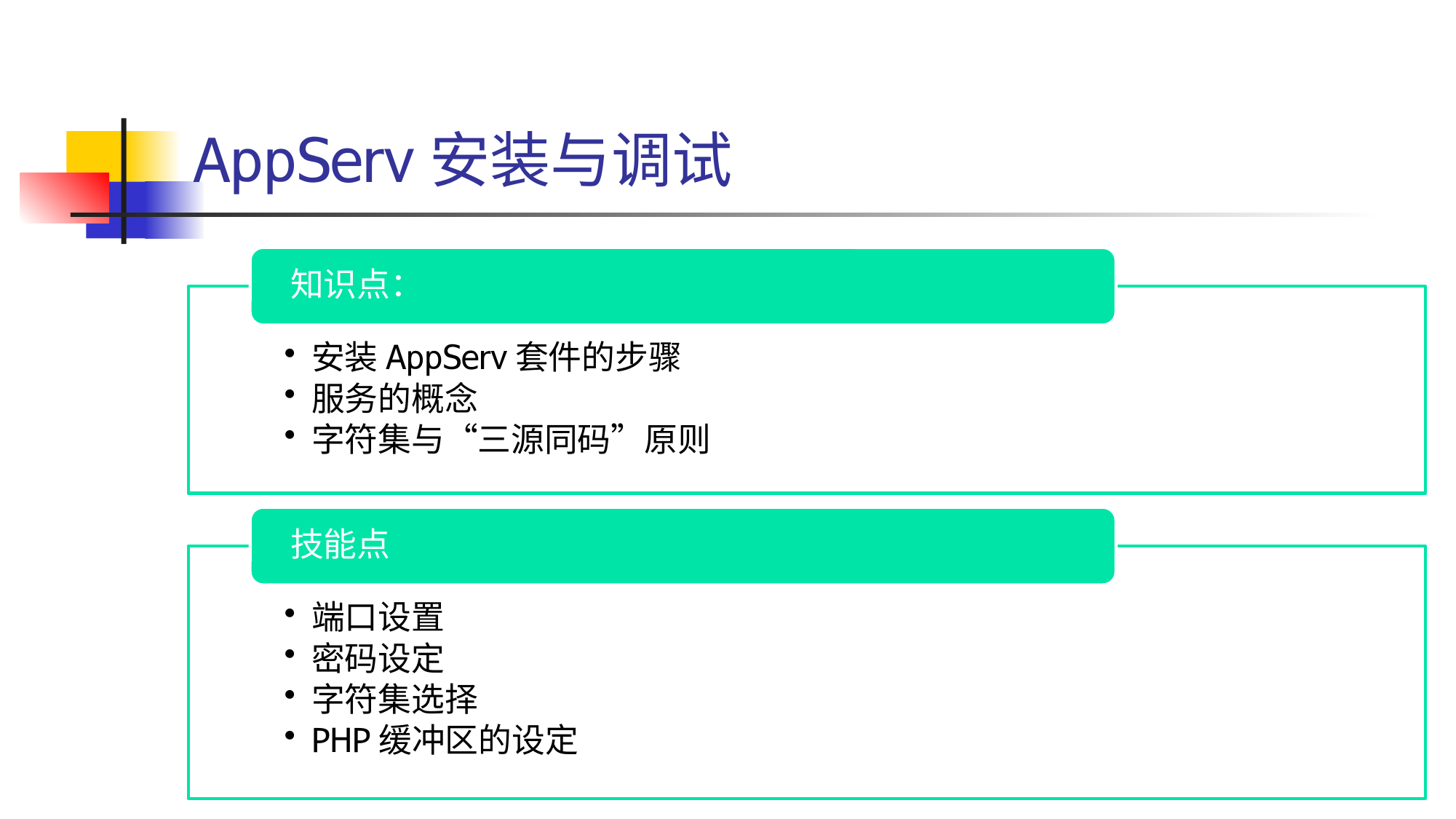

# AppServ安装与调试
安装AppServ套件的步骤
服务的概念
字符集与“三源同码”原则
知识点：
端口设置
密码设定
字符集选择
PHP缓冲区的设定
技能点